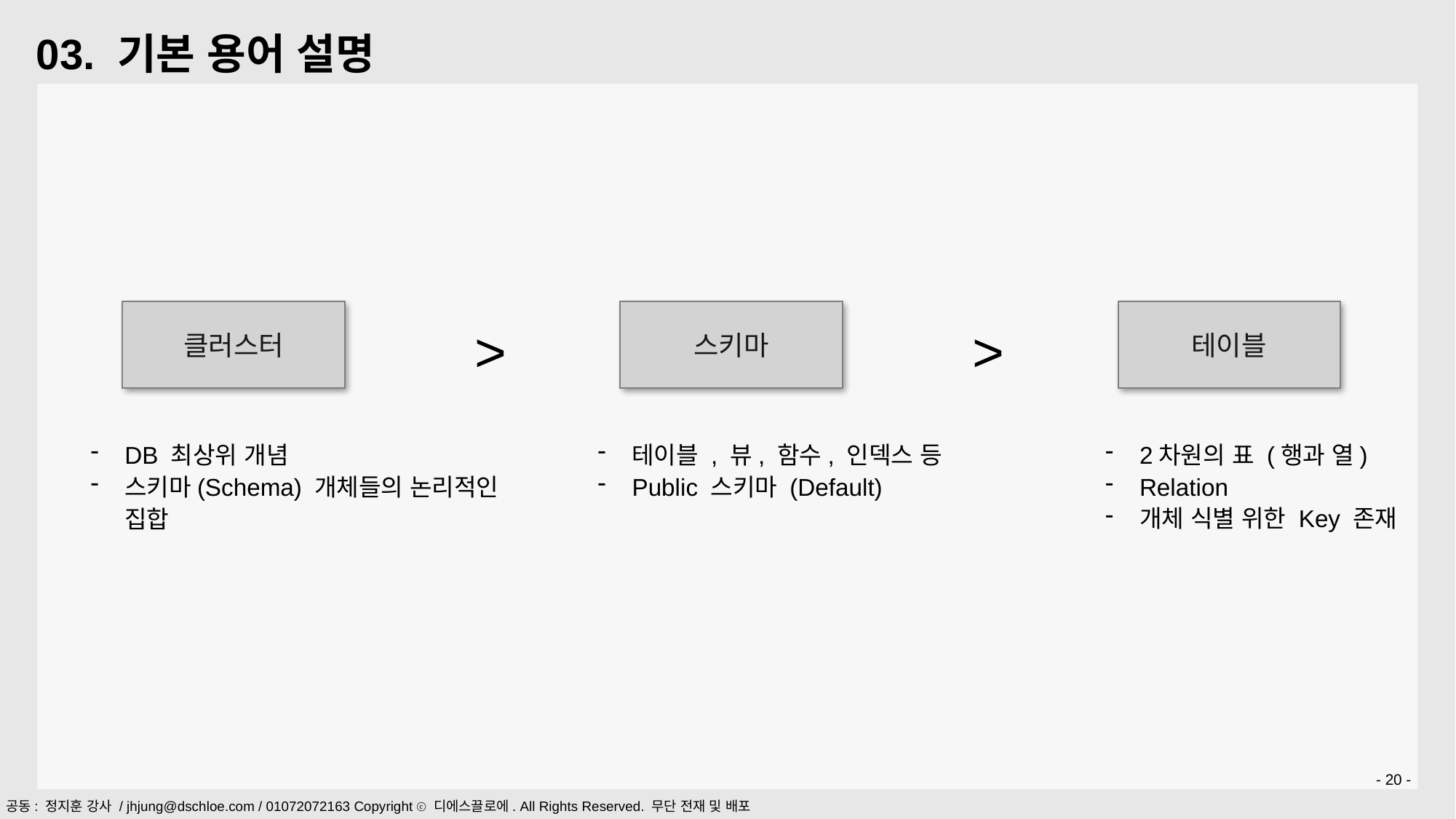

03. 기본 용어 설명
스키마
테이블
클러스터
>
>
DB 최상위 개념
스키마(Schema) 개체들의 논리적인 집합
테이블 , 뷰, 함수, 인덱스 등
Public 스키마 (Default)

2차원의 표 (행과 열)
Relation
개체 식별 위한 Key 존재

- 20 -